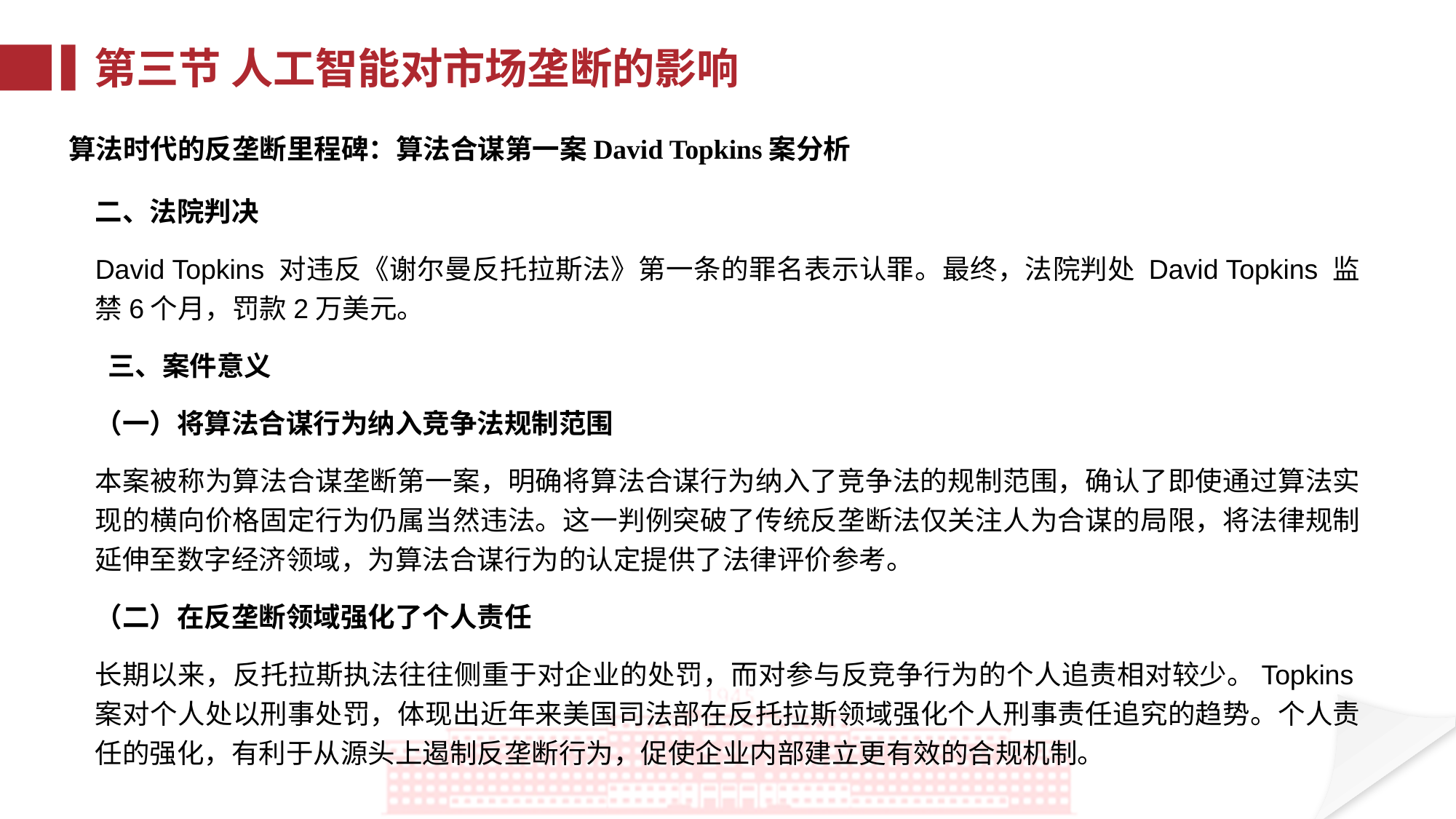

第三节 人工智能对市场垄断的影响

算法时代的反垄断里程碑：算法合谋第一案David Topkins案分析
二、法院判决
David Topkins 对违反《谢尔曼反托拉斯法》第一条的罪名表示认罪。最终，法院判处 David Topkins 监禁6个月，罚款2万美元。
 三、案件意义
（一）将算法合谋行为纳入竞争法规制范围
本案被称为算法合谋垄断第一案，明确将算法合谋行为纳入了竞争法的规制范围，确认了即使通过算法实现的横向价格固定行为仍属当然违法。这一判例突破了传统反垄断法仅关注人为合谋的局限，将法律规制延伸至数字经济领域，为算法合谋行为的认定提供了法律评价参考。
（二）在反垄断领域强化了个人责任
长期以来，反托拉斯执法往往侧重于对企业的处罚，而对参与反竞争行为的个人追责相对较少。Topkins案对个人处以刑事处罚，体现出近年来美国司法部在反托拉斯领域强化个人刑事责任追究的趋势。个人责任的强化，有利于从源头上遏制反垄断行为，促使企业内部建立更有效的合规机制。